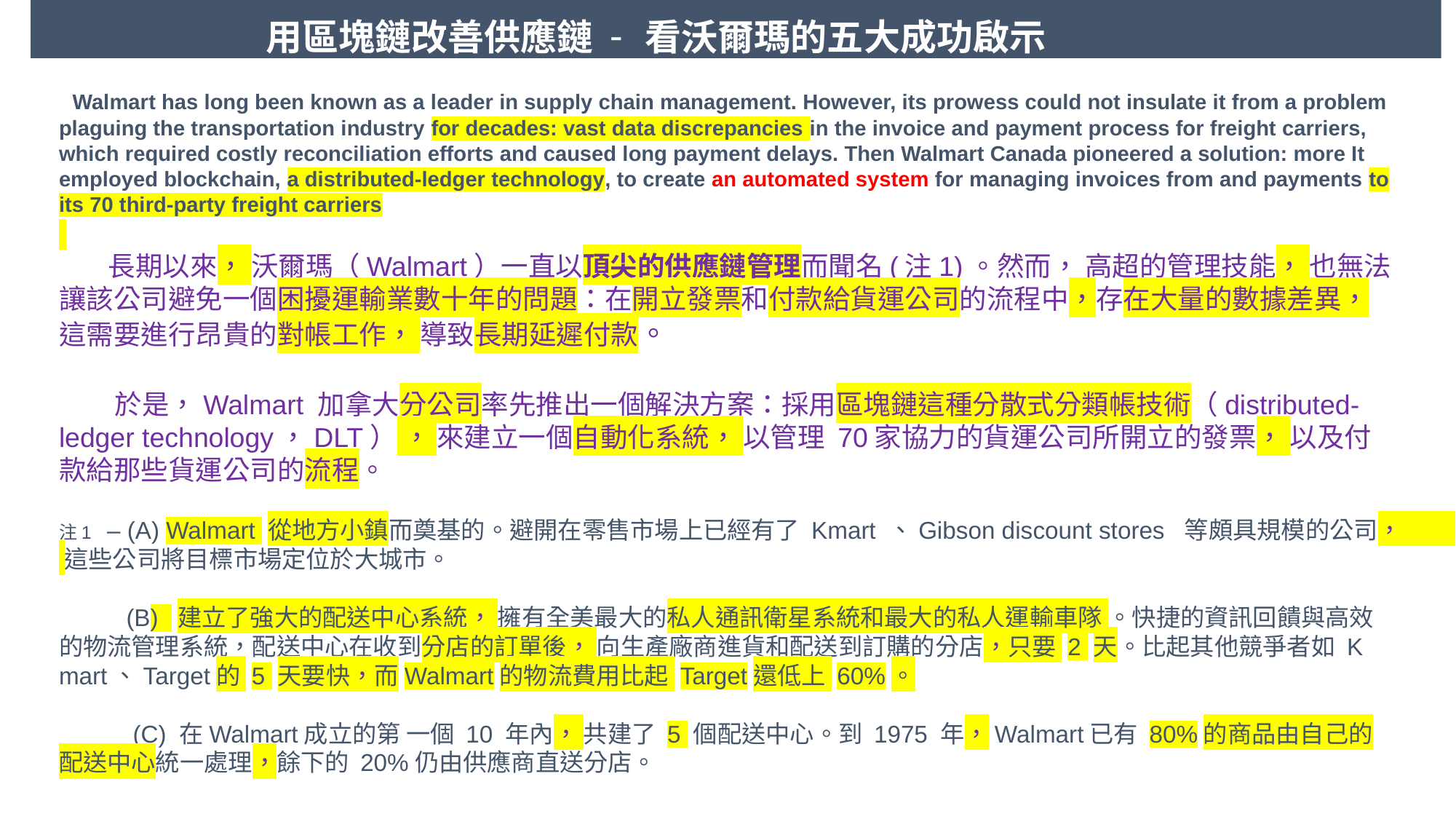

用區塊鏈改善供應鏈 - 看沃爾瑪的五大成功啟示

  Walmart has long been known as a leader in supply chain management. However, its prowess could not insulate it from a problem plaguing the transportation industry for decades: vast data discrepancies in the invoice and payment process for freight carriers, which required costly reconciliation efforts and caused long payment delays. Then Walmart Canada pioneered a solution: more It employed blockchain, a distributed-ledger technology, to create an automated system for managing invoices from and payments to its 70 third-party freight carriers

        長期以來， 沃爾瑪（Walmart）一直以頂尖的供應鏈管理而聞名(注1)。然而， 高超的管理技能， 也無法讓該公司避免一個困擾運輸業數十年的問題：在開立發票和付款給貨運公司的流程中，存在大量的數據差異， 這需要進行昂貴的對帳工作， 導致長期延遲付款。

        於是，Walmart 加拿大分公司率先推出一個解決方案：採用區塊鏈這種分散式分類帳技術（distributed-ledger technology，DLT） ， 來建立一個自動化系統， 以管理 70家協力的貨運公司所開立的發票， 以及付款給那些貨運公司的流程。

注1   – (A) Walmart 從地方小鎮而奠基的。避開在零售市場上已經有了 Kmart 、Gibson discount stores  等頗具規模的公司， 這些公司將目標市場定位於大城市。

          (B)  建立了強大的配送中心系統， 擁有全美最大的私人通訊衛星系統和最大的私人運輸車隊 。快捷的資訊回饋與高效的物流管理系統，配送中心在收到分店的訂單後， 向生產廠商進貨和配送到訂購的分店，只要 2 天。比起其他競爭者如 K mart、Target的 5 天要快，而Walmart的物流費用比起 Target還低上 60%。

           (C) 在Walmart成立的第 一個 10 年內， 共建了 5 個配送中心。到 1975 年，Walmart已有 80%的商品由自己的配送中心統一處理，餘下的 20%仍由供應商直送分店。